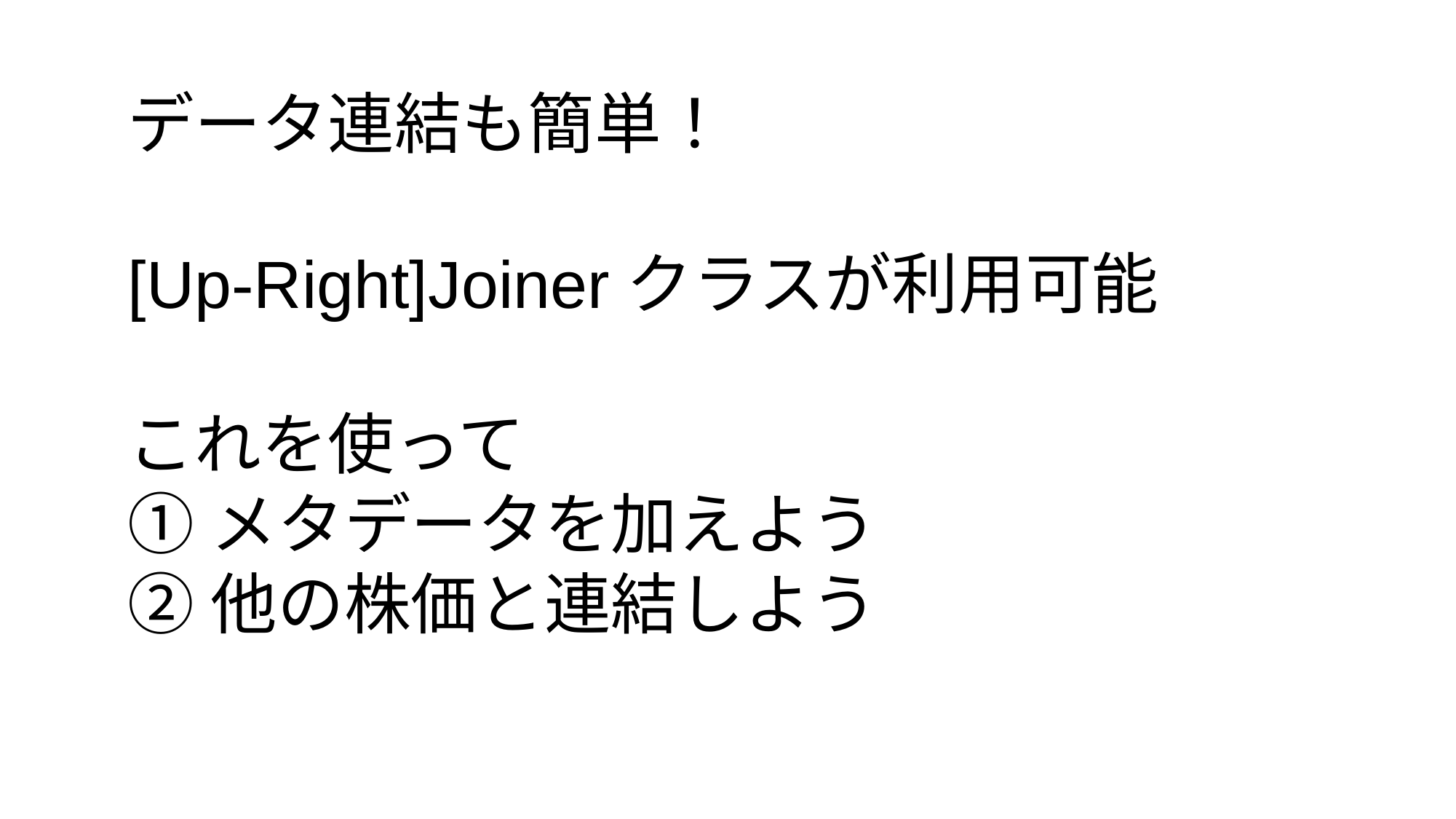

データ連結も簡単！
[Up-Right]Joinerクラスが利用可能
これを使って
①メタデータを加えよう
②他の株価と連結しよう